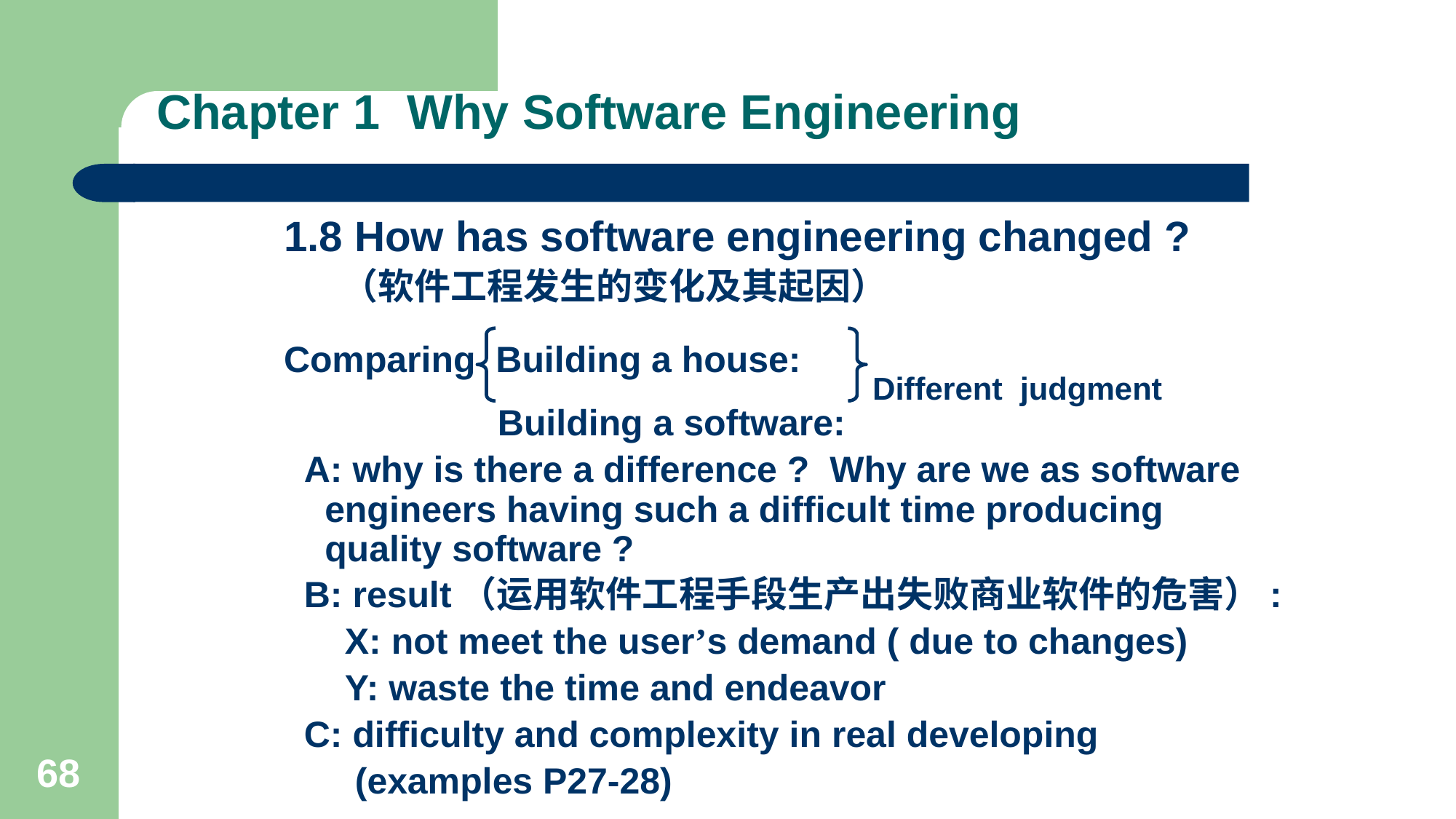

# Chapter 1  Why Software Engineering
1.8 How has software engineering changed ?
      （软件工程发生的变化及其起因）
Comparing  Building a house:       Different  judgment
                     Building a software:
  A: why is there a difference ?  Why are we as software engineers having such a difficult time producing quality software ?
  B: result（运用软件工程手段生产出失败商业软件的危害）:
      X: not meet the user’s demand ( due to changes)
      Y: waste the time and endeavor
  C: difficulty and complexity in real developing
       (examples P27-28)

68